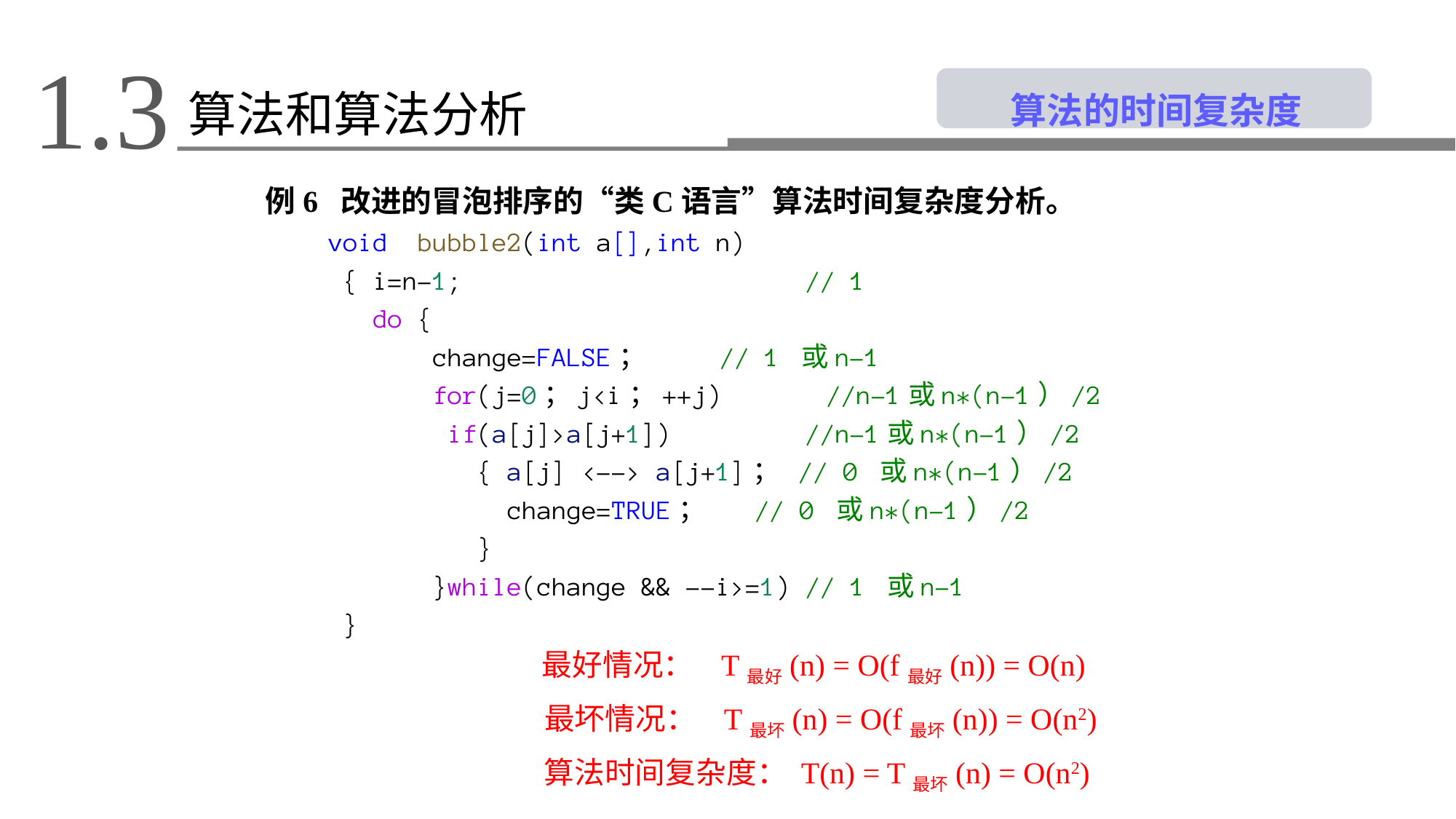

1.3

 算法的时间复杂度
算法和算法分析

例6  改进的冒泡排序的“类C语言”算法时间复杂度分析。
void  bubble2(int a[],int n)
 { i=n-1;                       // 1
   do {
       change=FALSE；           // 1 或n-1
       for(j=0；j<i；++j)       //n-1或n*(n-1）/2
        if(a[j]>a[j+1])         //n-1或n*(n-1）/2
          { a[j] <--> a[j+1]；  // 0 或n*(n-1）/2
            change=TRUE；       // 0 或n*(n-1）/2
          }
       }while(change && --i>=1) // 1 或n-1
 }
最好情况：   T最好(n) = O(f最好(n)) = O(n)
 最坏情况：   T最坏(n) = O(f最坏(n)) = O(n2)
 算法时间复杂度： T(n) = T最坏(n) = O(n2)